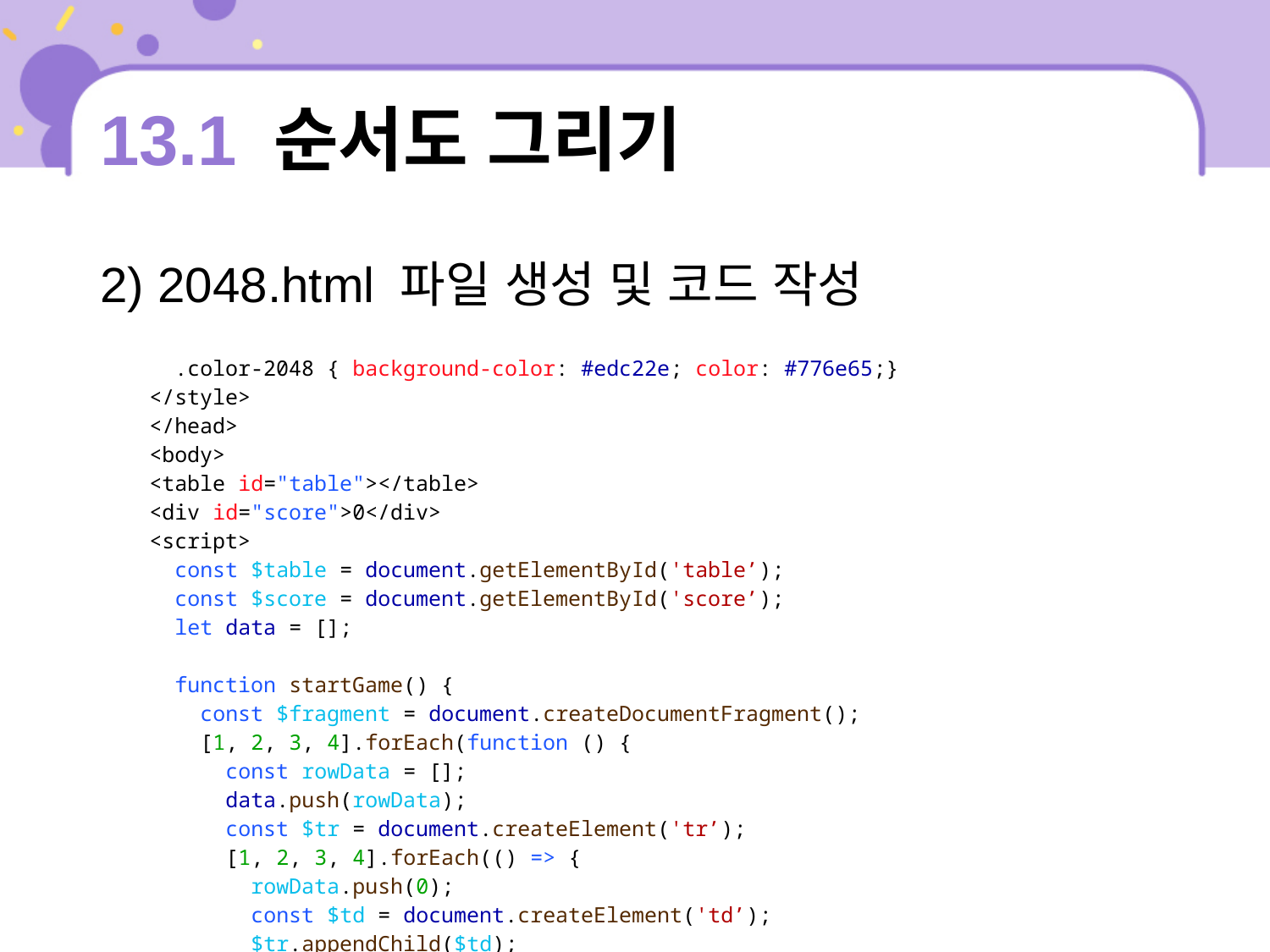

# 13.1 순서도 그리기
2) 2048.html 파일 생성 및 코드 작성

| .color-2048 { background-color: #edc22e; color: #776e65;} </style> </head> <body> <table id="table"></table> <div id="score">0</div> <script> const $table = document.getElementById('table’); const $score = document.getElementById('score’); let data = []; function startGame() { const $fragment = document.createDocumentFragment(); [1, 2, 3, 4].forEach(function () { const rowData = []; data.push(rowData); const $tr = document.createElement('tr’); [1, 2, 3, 4].forEach(() => { rowData.push(0); const $td = document.createElement('td’); $tr.appendChild($td); }); |
| --- |